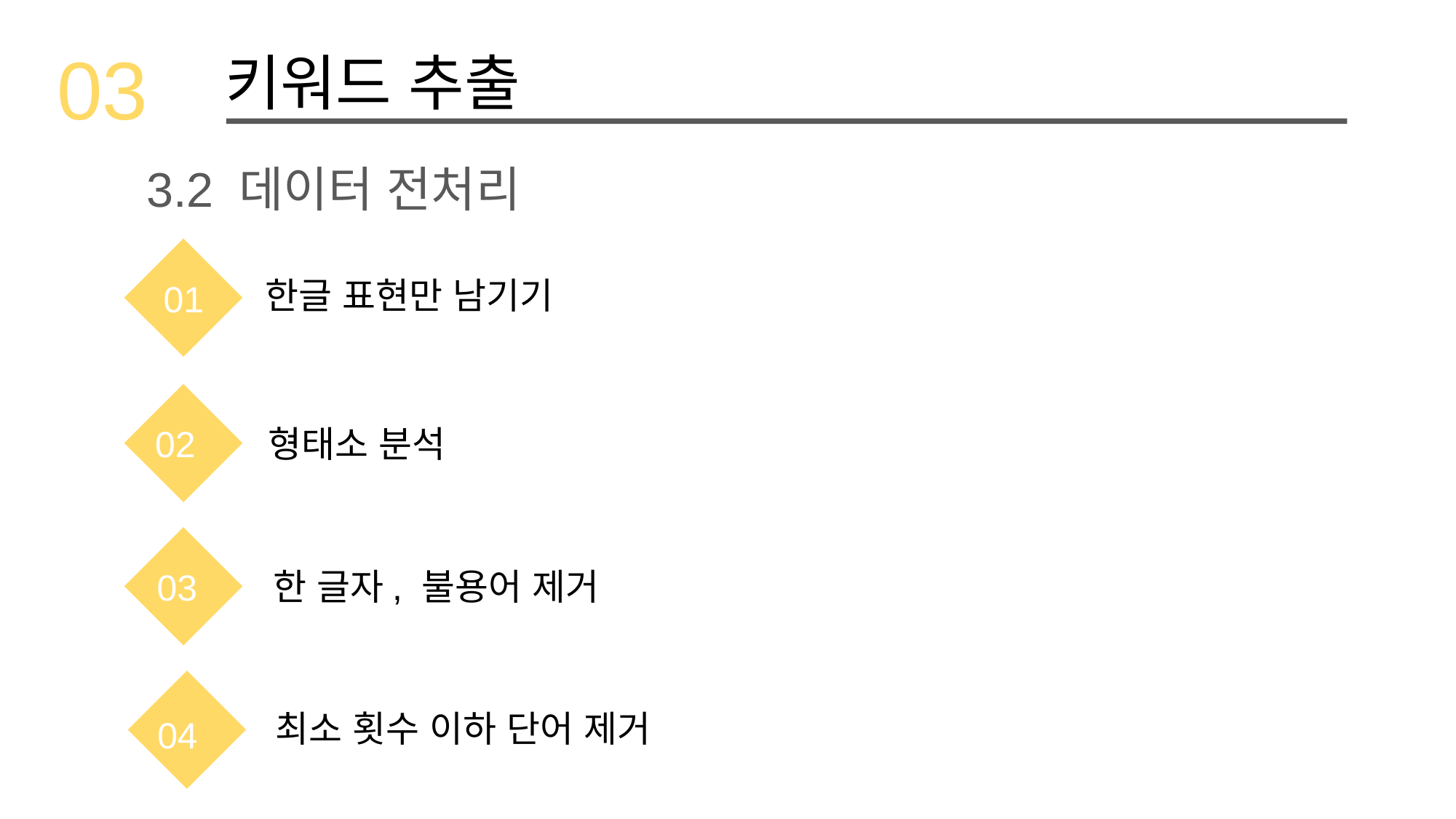

03
키워드 추출

3.2 데이터 전처리

01
한글 표현만 남기기

02
형태소 분석

03
한 글자, 불용어 제거

04
최소 횟수 이하 단어 제거